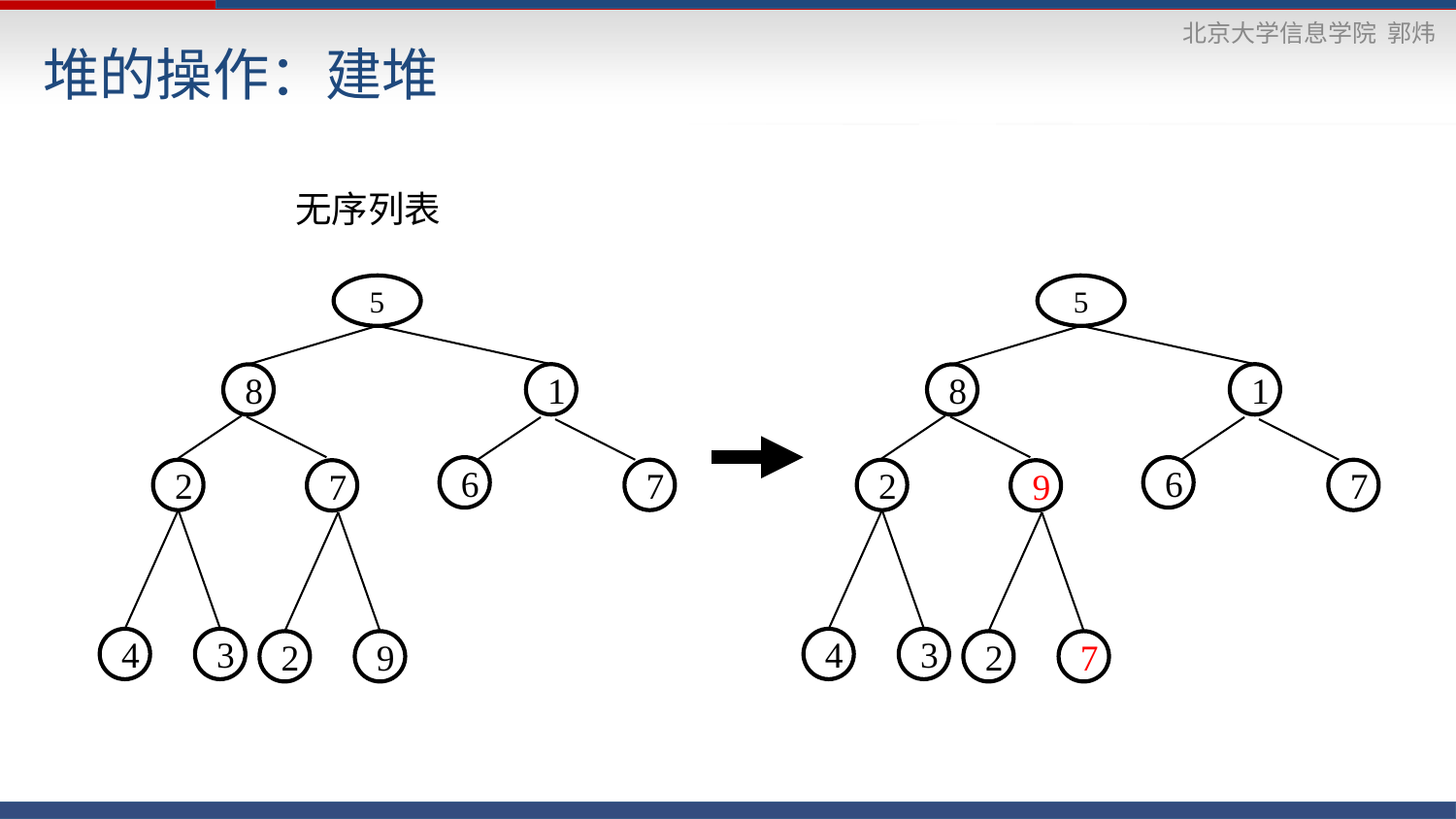

# 堆的操作：建堆
无序列表
5
5
1
1
8
8
6
6
2
7
2
7
7
9
4
3
4
3
2
9
2
7
19